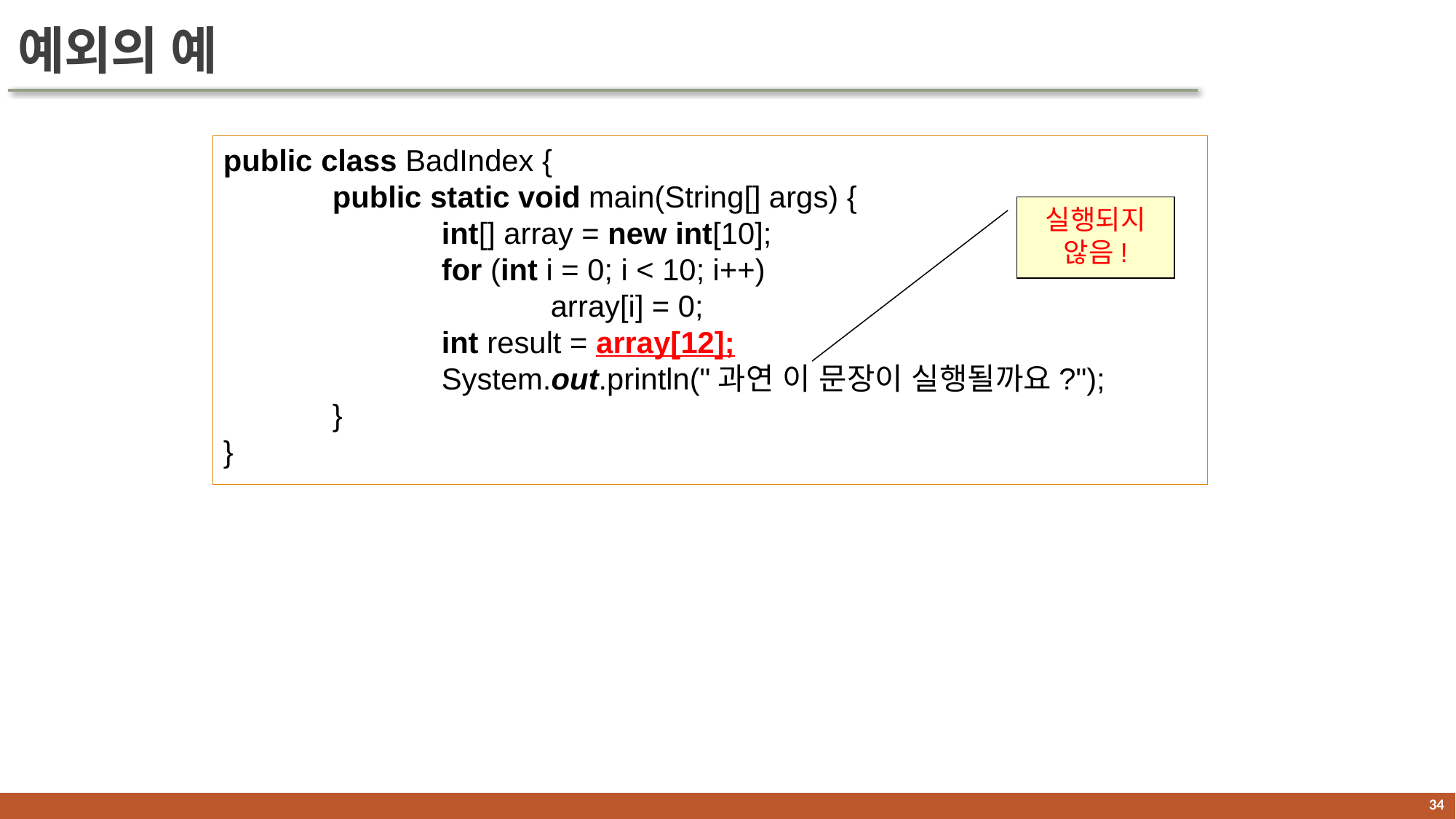

# 예외의 예
public class BadIndex {
	public static void main(String[] args) {
		int[] array = new int[10];
		for (int i = 0; i < 10; i++)
			array[i] = 0;
		int result = array[12];
		System.out.println("과연 이 문장이 실행될까요?");
	}
}

실행되지 않음!
34